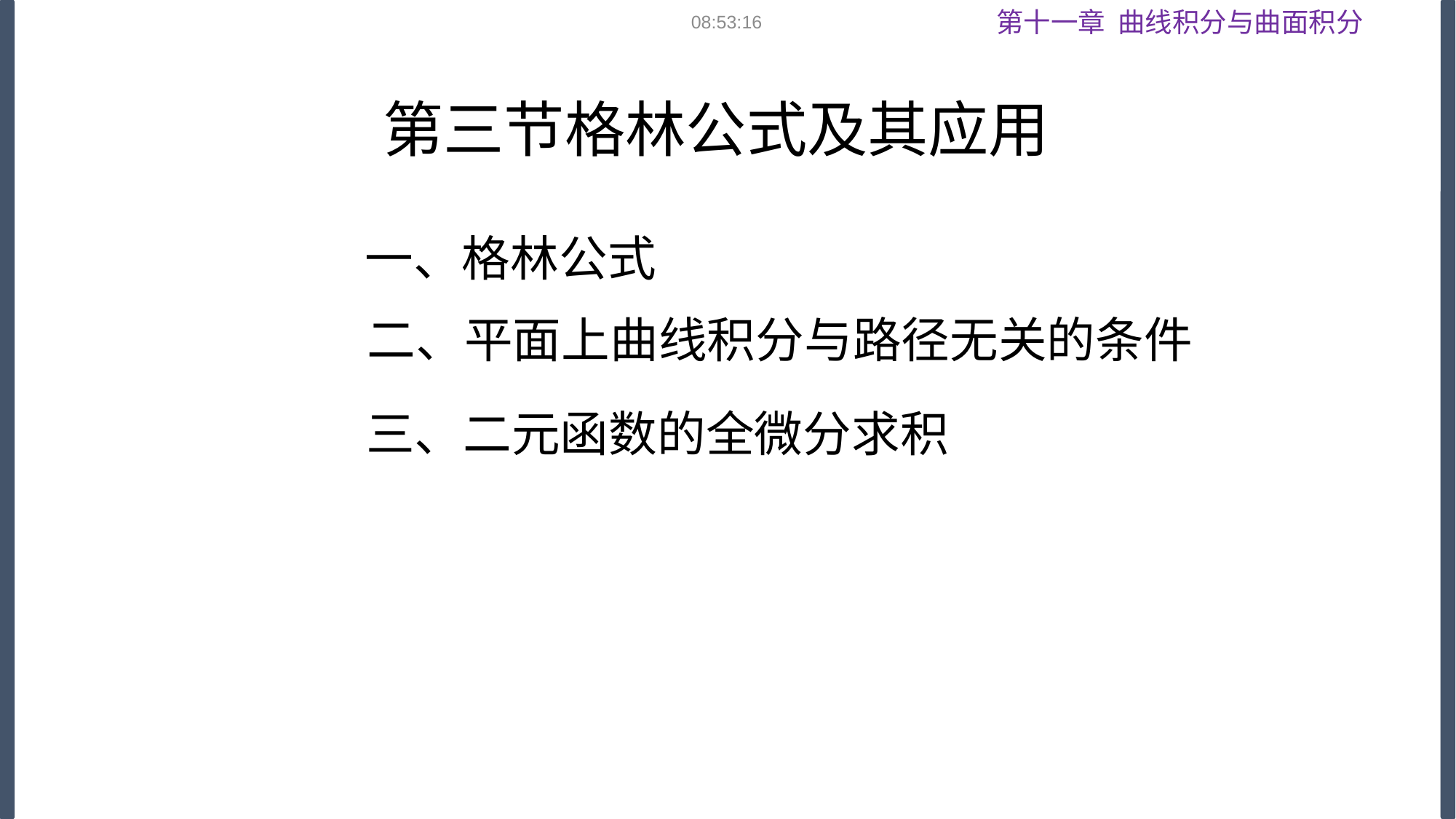

08:53:16
第三节格林公式及其应用
一、格林公式
二、平面上曲线积分与路径无关的条件
三、二元函数的全微分求积